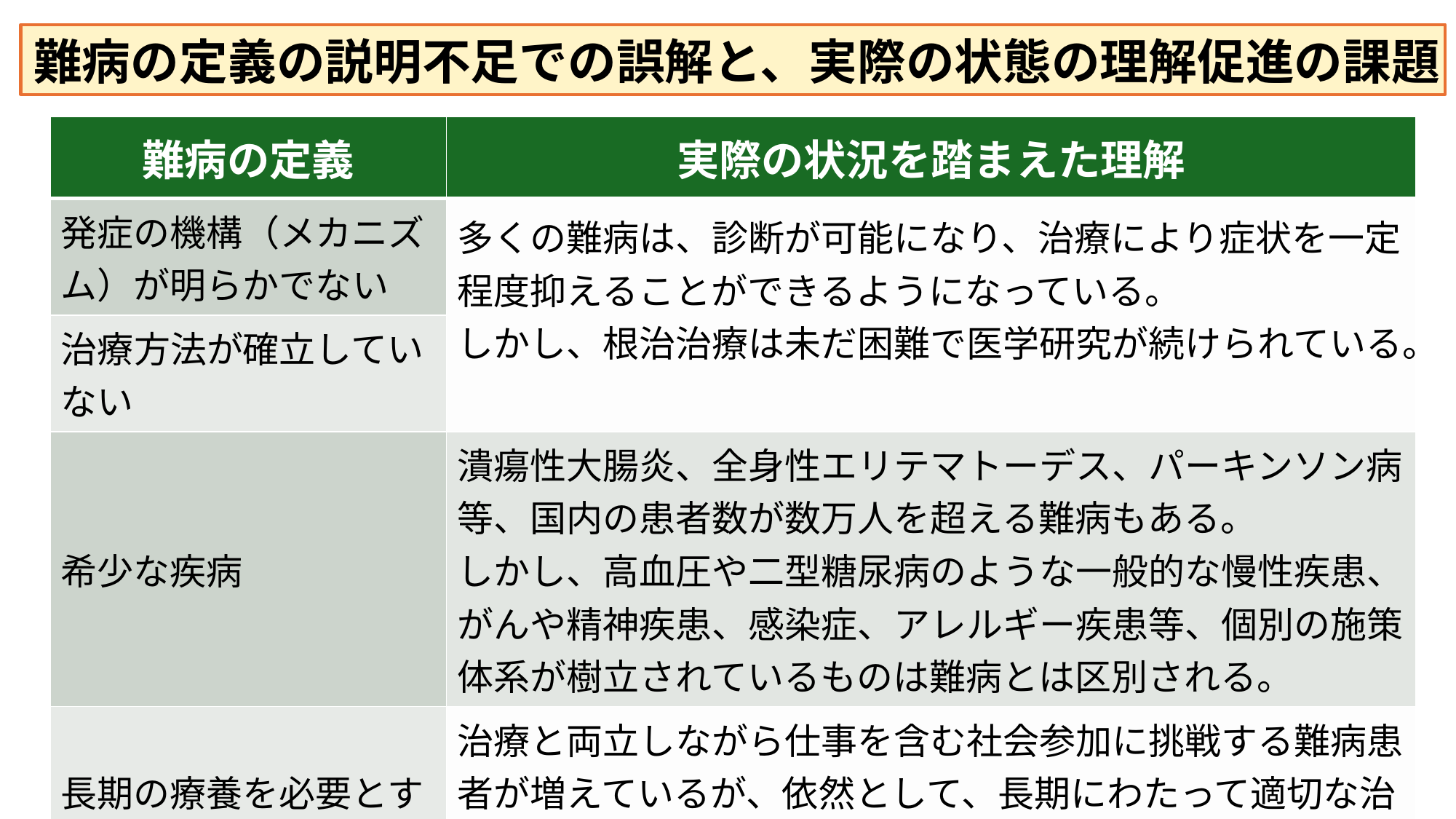

難病の定義の説明不足での誤解と、実際の状態の理解促進の課題
| 難病の定義 | 実際の状況を踏まえた理解 |
| --- | --- |
| 発症の機構（メカニズム）が明らかでない | 多くの難病は、診断が可能になり、治療により症状を一定程度抑えることができるようになっている。 しかし、根治治療は未だ困難で医学研究が続けられている。 |
| 治療方法が確立していない |  |
| 希少な疾病 | 潰瘍性大腸炎、全身性エリテマトーデス、パーキンソン病等、国内の患者数が数万人を超える難病もある。 しかし、高血圧や二型糖尿病のような一般的な慢性疾患、がんや精神疾患、感染症、アレルギー疾患等、個別の施策体系が樹立されているものは難病とは区別される。 |
| 長期の療養を必要とする | 治療と両立しながら仕事を含む社会参加に挑戦する難病患者が増えているが、依然として、長期にわたって適切な治療や自己管理を続けることが必要であることには変わりがない。 |